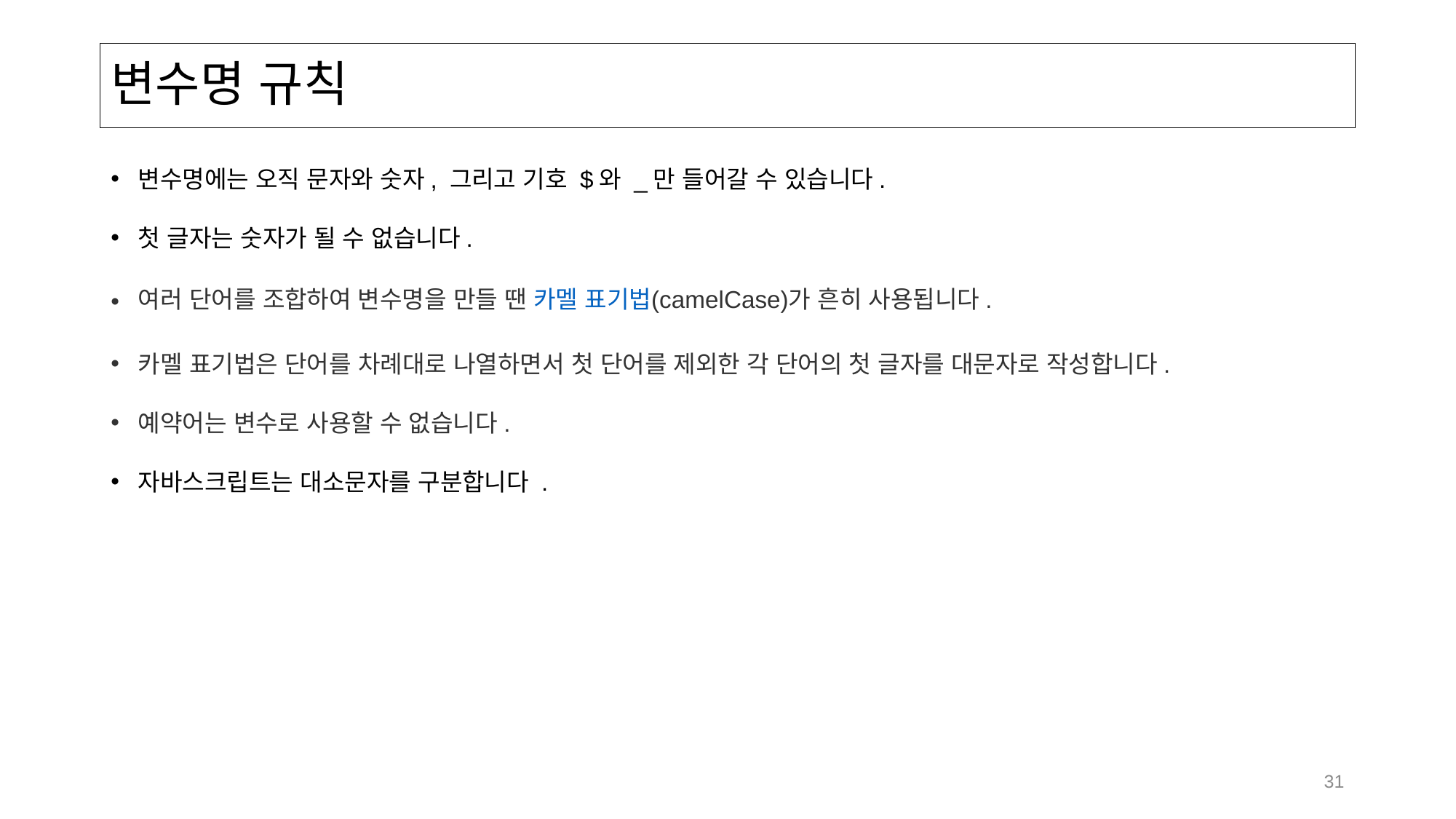

# 변수명 규칙
변수명에는 오직 문자와 숫자, 그리고 기호 $와 _만 들어갈 수 있습니다.
첫 글자는 숫자가 될 수 없습니다.
여러 단어를 조합하여 변수명을 만들 땐 카멜 표기법(camelCase)가 흔히 사용됩니다.
카멜 표기법은 단어를 차례대로 나열하면서 첫 단어를 제외한 각 단어의 첫 글자를 대문자로 작성합니다.
예약어는 변수로 사용할 수 없습니다.
자바스크립트는 대소문자를 구분합니다 .
31